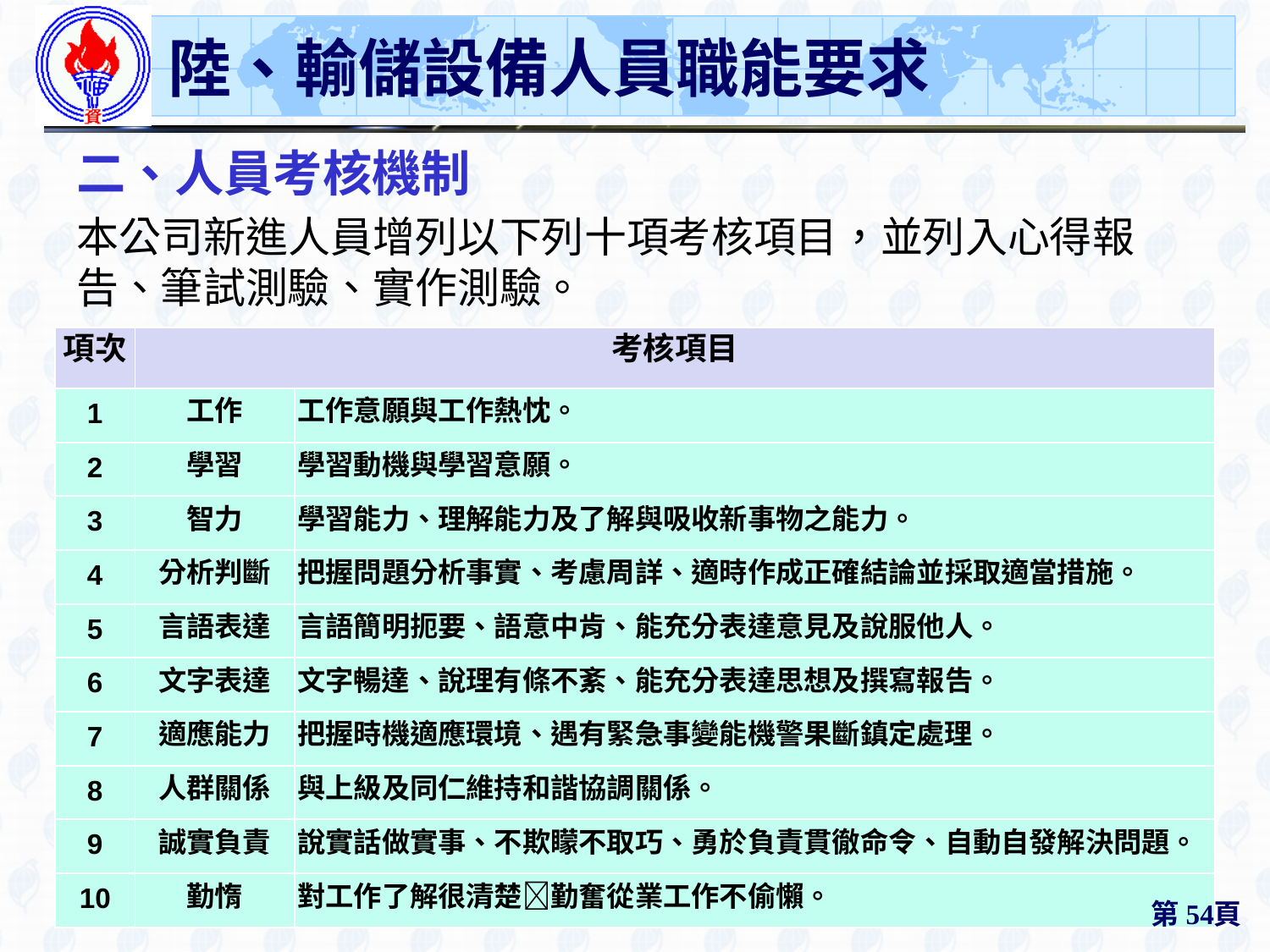

# 陸、輸儲設備人員職能要求
二、人員考核機制
本公司新進人員增列以下列十項考核項目，並列入心得報告、筆試測驗、實作測驗。
| 項次 | 考核項目 |  |
| --- | --- | --- |
| 1 | 工作 | 工作意願與工作熱忱。 |
| 2 | 學習 | 學習動機與學習意願。 |
| 3 | 智力 | 學習能力、理解能力及了解與吸收新事物之能力。 |
| 4 | 分析判斷 | 把握問題分析事實、考慮周詳、適時作成正確結論並採取適當措施。 |
| 5 | 言語表達 | 言語簡明扼要、語意中肯、能充分表達意見及說服他人。 |
| 6 | 文字表達 | 文字暢達、說理有條不紊、能充分表達思想及撰寫報告。 |
| 7 | 適應能力 | 把握時機適應環境、遇有緊急事變能機警果斷鎮定處理。 |
| 8 | 人群關係 | 與上級及同仁維持和諧協調關係。 |
| 9 | 誠實負責 | 說實話做實事、不欺矇不取巧、勇於負責貫徹命令、自動自發解決問題。 |
| 10 | 勤惰 | 對工作了解很清楚,勤奮從業工作不偷懶。 |
第54頁